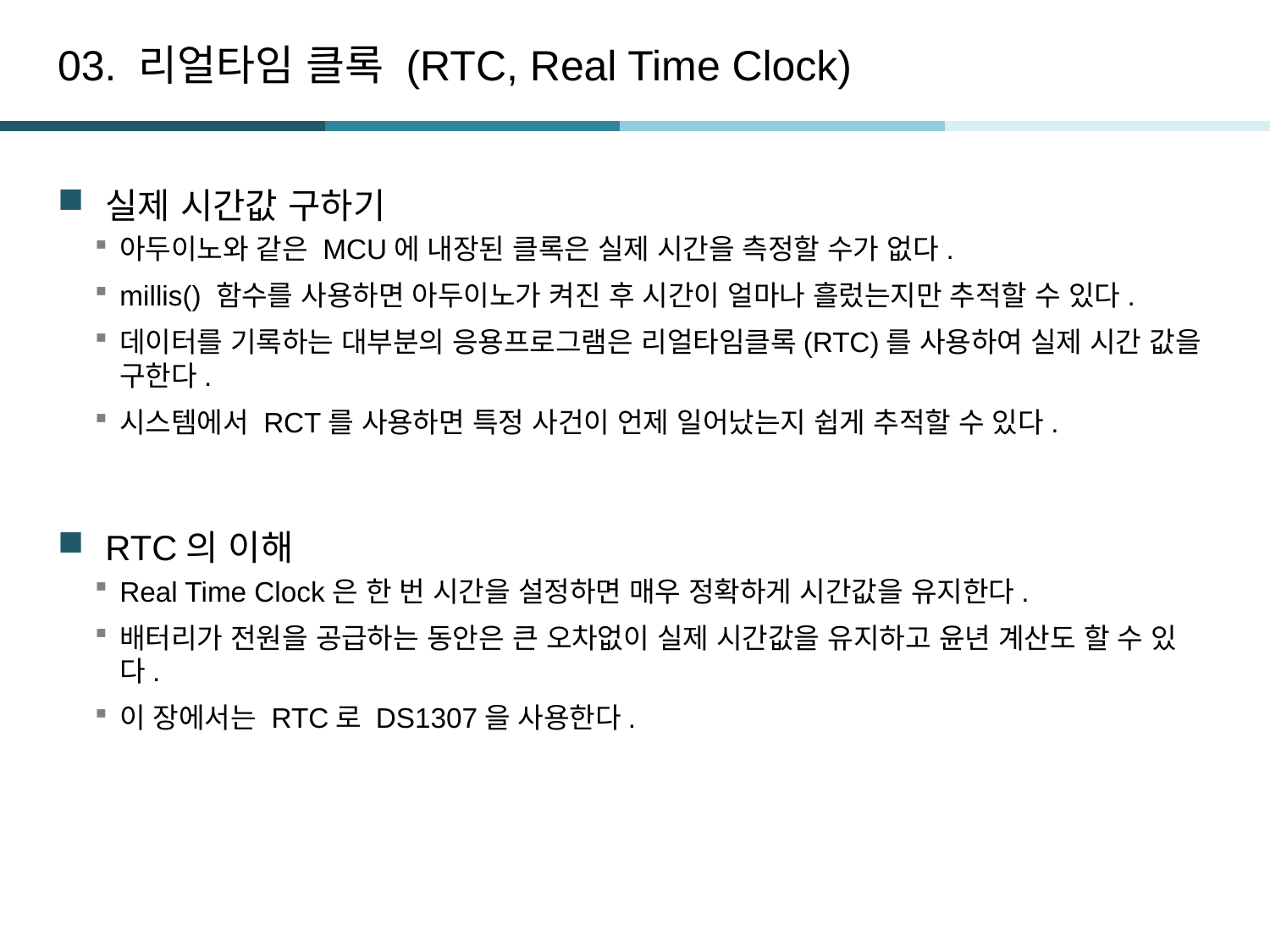

# 03. 리얼타임 클록 (RTC, Real Time Clock)
실제 시간값 구하기
아두이노와 같은 MCU에 내장된 클록은 실제 시간을 측정할 수가 없다.
millis() 함수를 사용하면 아두이노가 켜진 후 시간이 얼마나 흘렀는지만 추적할 수 있다.
데이터를 기록하는 대부분의 응용프로그램은 리얼타임클록(RTC)를 사용하여 실제 시간 값을 구한다.
시스템에서 RCT를 사용하면 특정 사건이 언제 일어났는지 쉽게 추적할 수 있다.

RTC의 이해
Real Time Clock은 한 번 시간을 설정하면 매우 정확하게 시간값을 유지한다.
배터리가 전원을 공급하는 동안은 큰 오차없이 실제 시간값을 유지하고 윤년 계산도 할 수 있다.
이 장에서는 RTC로 DS1307을 사용한다.